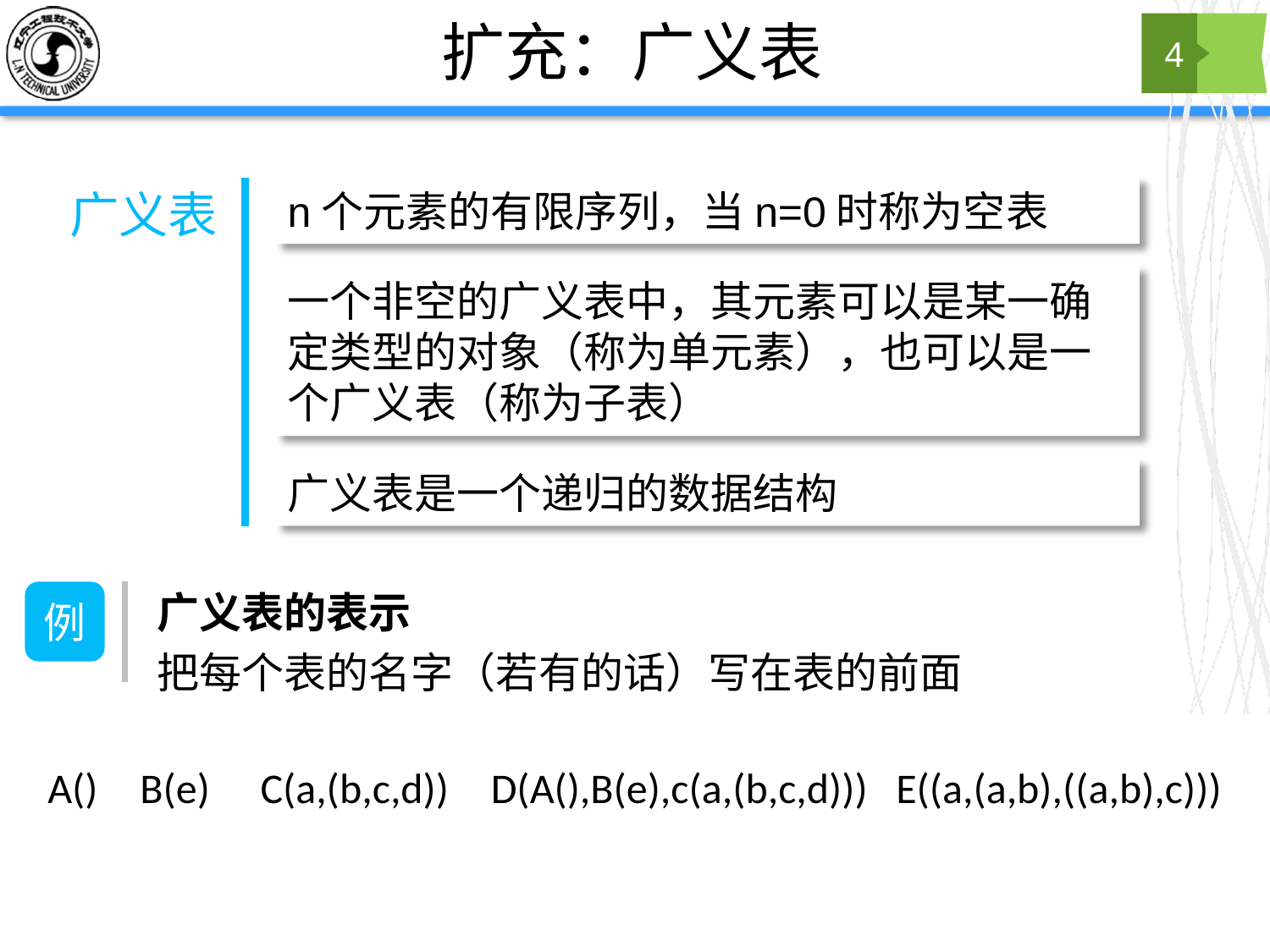

# 扩充：广义表
4

n个元素的有限序列，当n=0时称为空表
广义表
一个非空的广义表中，其元素可以是某一确定类型的对象（称为单元素），也可以是一个广义表（称为子表）
广义表是一个递归的数据结构
广义表的表示
例

把每个表的名字（若有的话）写在表的前面
D(A(),B(e),c(a,(b,c,d)))
E((a,(a,b),((a,b),c)))
C(a,(b,c,d))
B(e)
A()